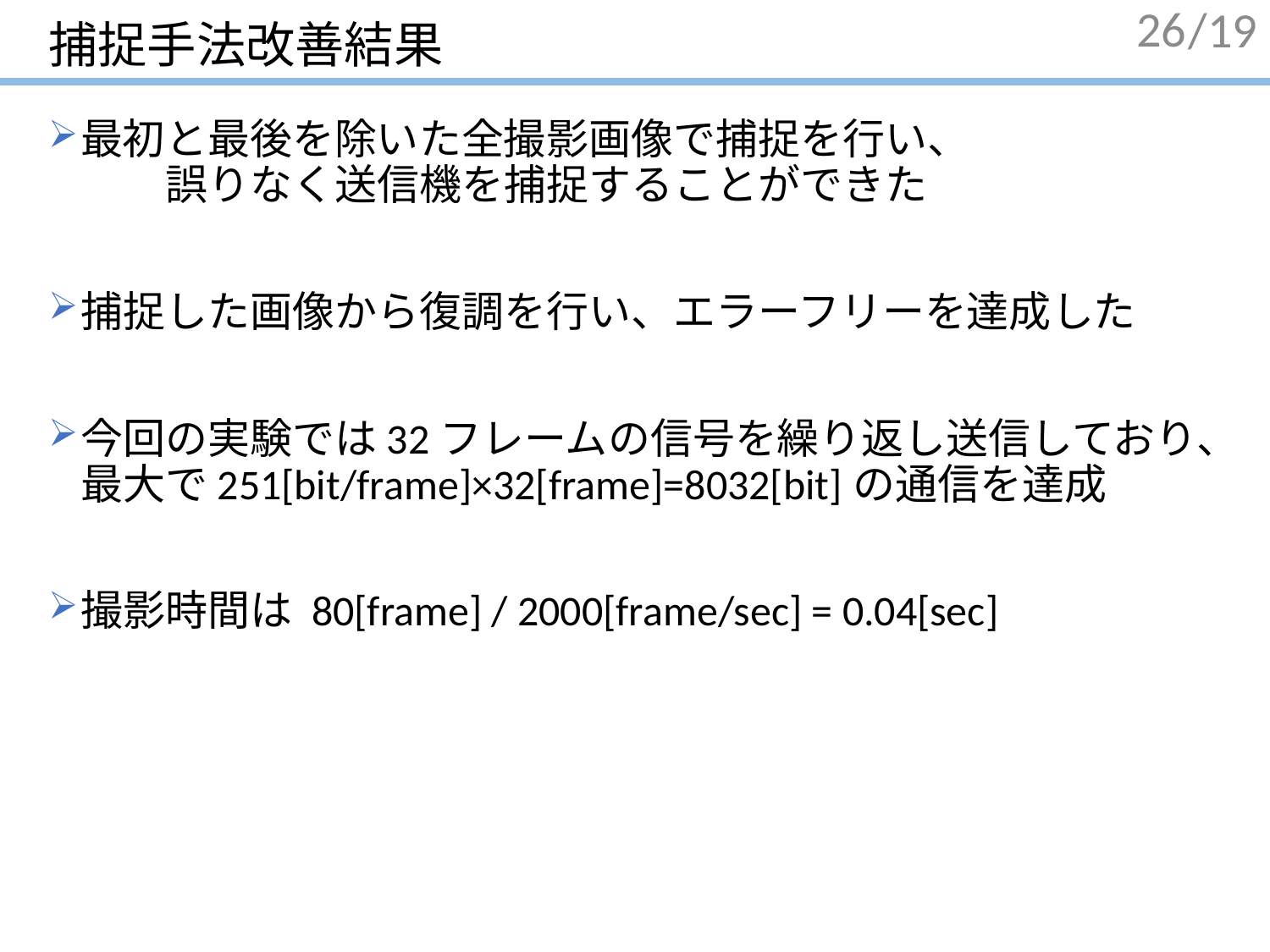

# 捕捉手法改善結果
26
最初と最後を除いた全撮影画像で捕捉を行い、　　　　　　　誤りなく送信機を捕捉することができた

捕捉した画像から復調を行い、エラーフリーを達成した

今回の実験では32フレームの信号を繰り返し送信しており、最大で251[bit/frame]×32[frame]=8032[bit]の通信を達成

撮影時間は 80[frame] / 2000[frame/sec] = 0.04[sec]